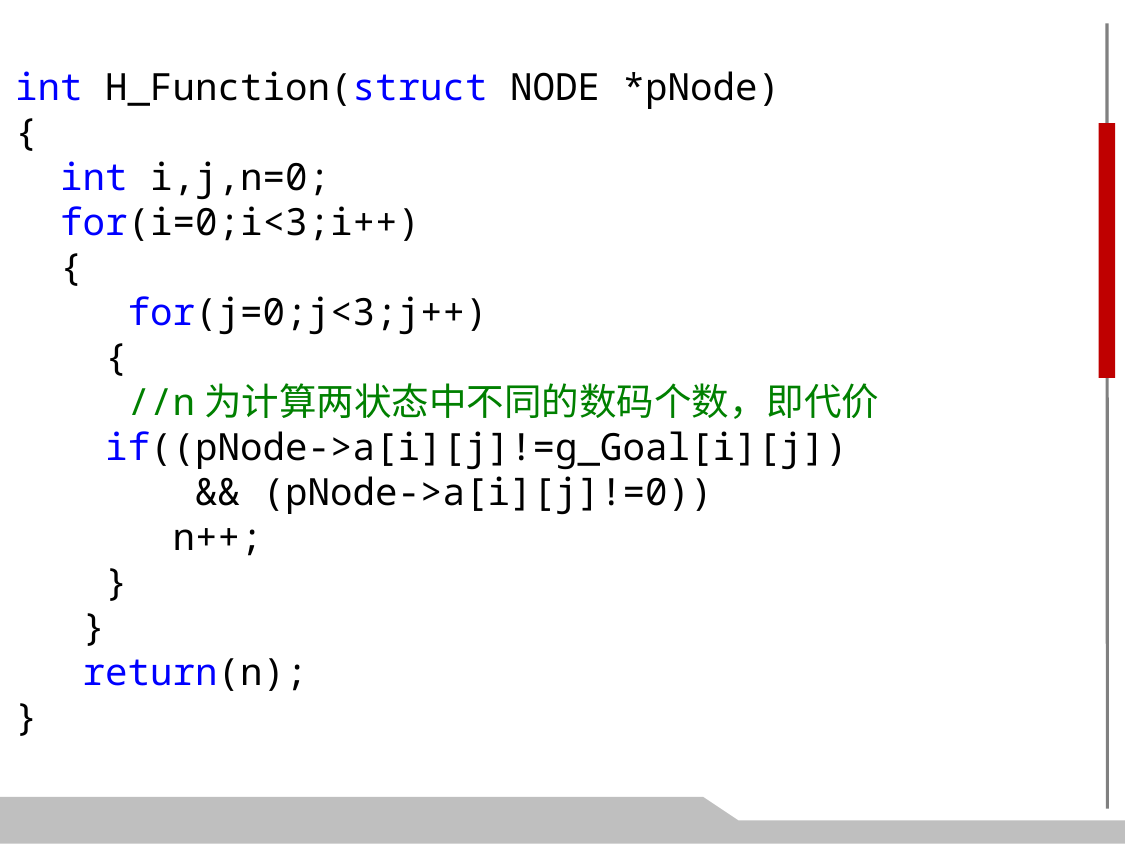

int H_Function(struct NODE *pNode)
{
  int i,j,n=0;
  for(i=0;i<3;i++)
  {
     for(j=0;j<3;j++)
    {
     //n为计算两状态中不同的数码个数，即代价
    if((pNode->a[i][j]!=g_Goal[i][j])
        && (pNode->a[i][j]!=0))
       n++;
    }
   }
   return(n);
}